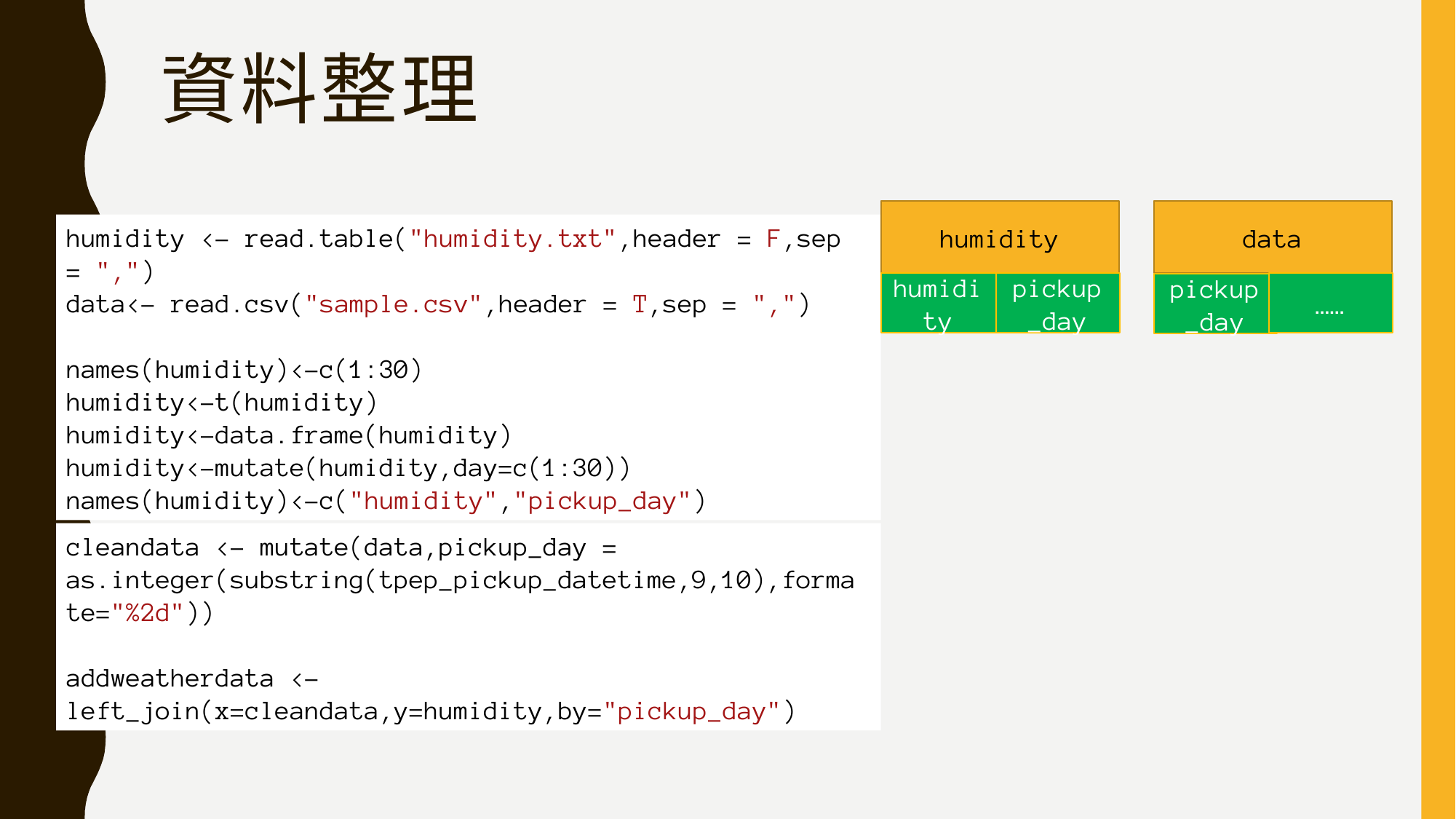

# 資料整理
data
humidity
humidity <- read.table("humidity.txt",header = F,sep = ",")
data<- read.csv("sample.csv",header = T,sep = ",")
names(humidity)<-c(1:30)
humidity<-t(humidity)
humidity<-data.frame(humidity)
humidity<-mutate(humidity,day=c(1:30))
names(humidity)<-c("humidity","pickup_day")
humidity
pickup_day
……
pickup_day
cleandata <- mutate(data,pickup_day = as.integer(substring(tpep_pickup_datetime,9,10),formate="%2d"))
addweatherdata <- left_join(x=cleandata,y=humidity,by="pickup_day")